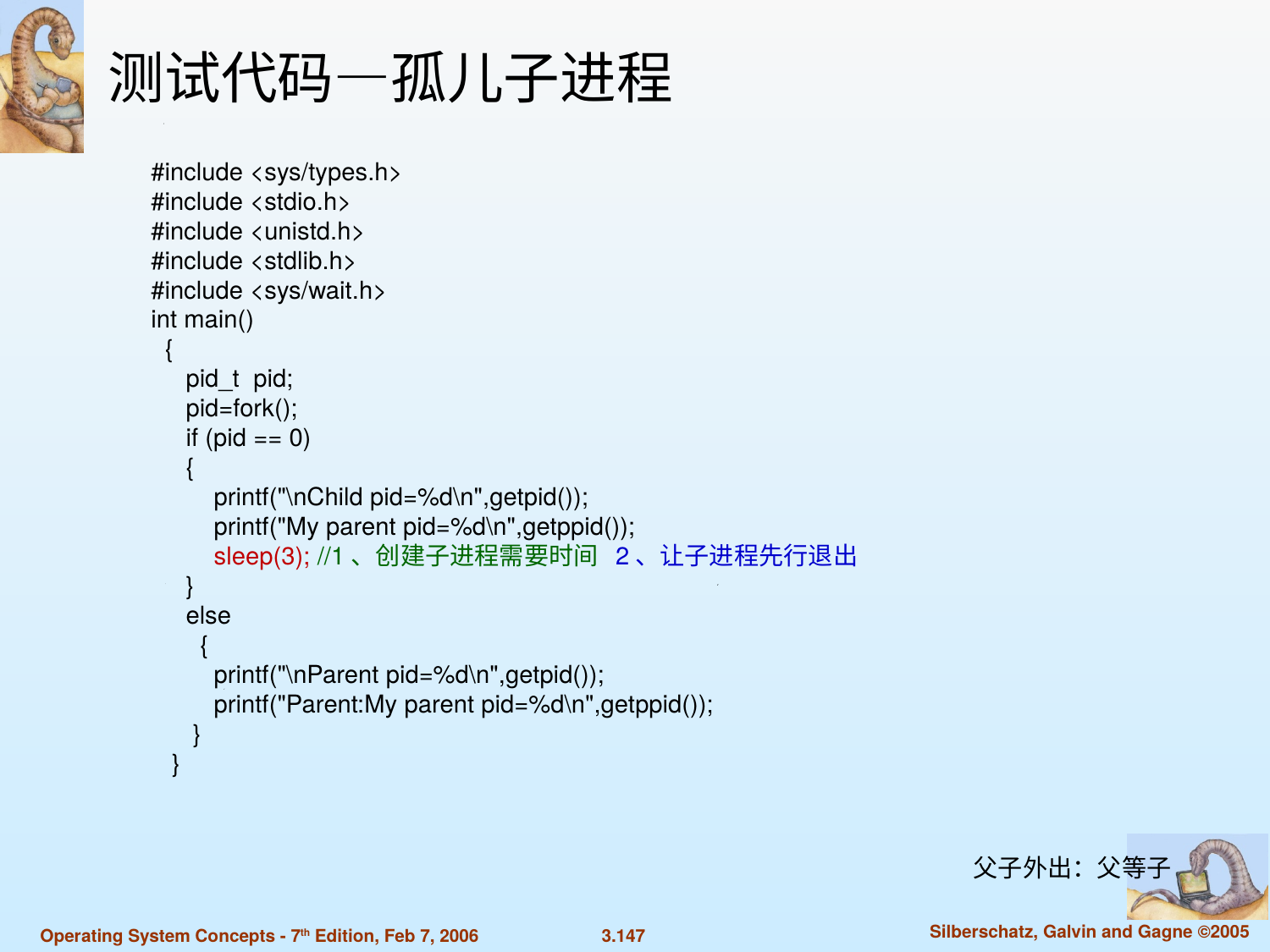

测试代码—孤儿子进程
#include <sys/types.h>
#include <stdio.h>
#include <unistd.h>
#include <stdlib.h>
#include <sys/wait.h>
int main()
  {
     pid_t  pid;
     pid=fork();
     if (pid == 0)
     {
         printf("\nChild pid=%d\n",getpid());
         printf("My parent pid=%d\n",getppid());
         sleep(3); //1、创建子进程需要时间  2、让子进程先行退出
     }
     else
       {
         printf("\nParent pid=%d\n",getpid());
         printf("Parent:My parent pid=%d\n",getppid());
      }
   }

父子外出：父等子